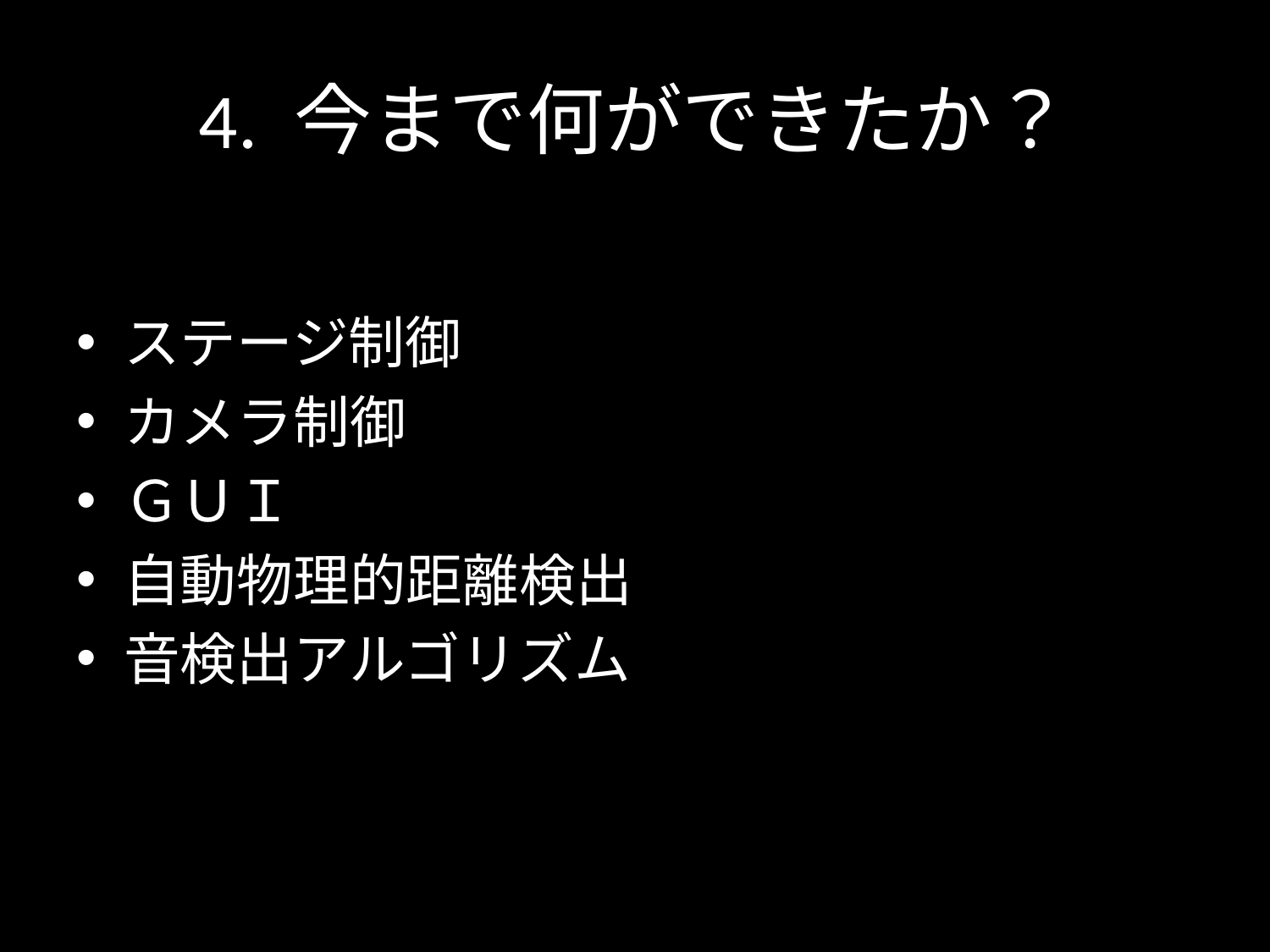

# 4. 今まで何ができたか？

ステージ制御
カメラ制御
ＧＵＩ
自動物理的距離検出
音検出アルゴリズム